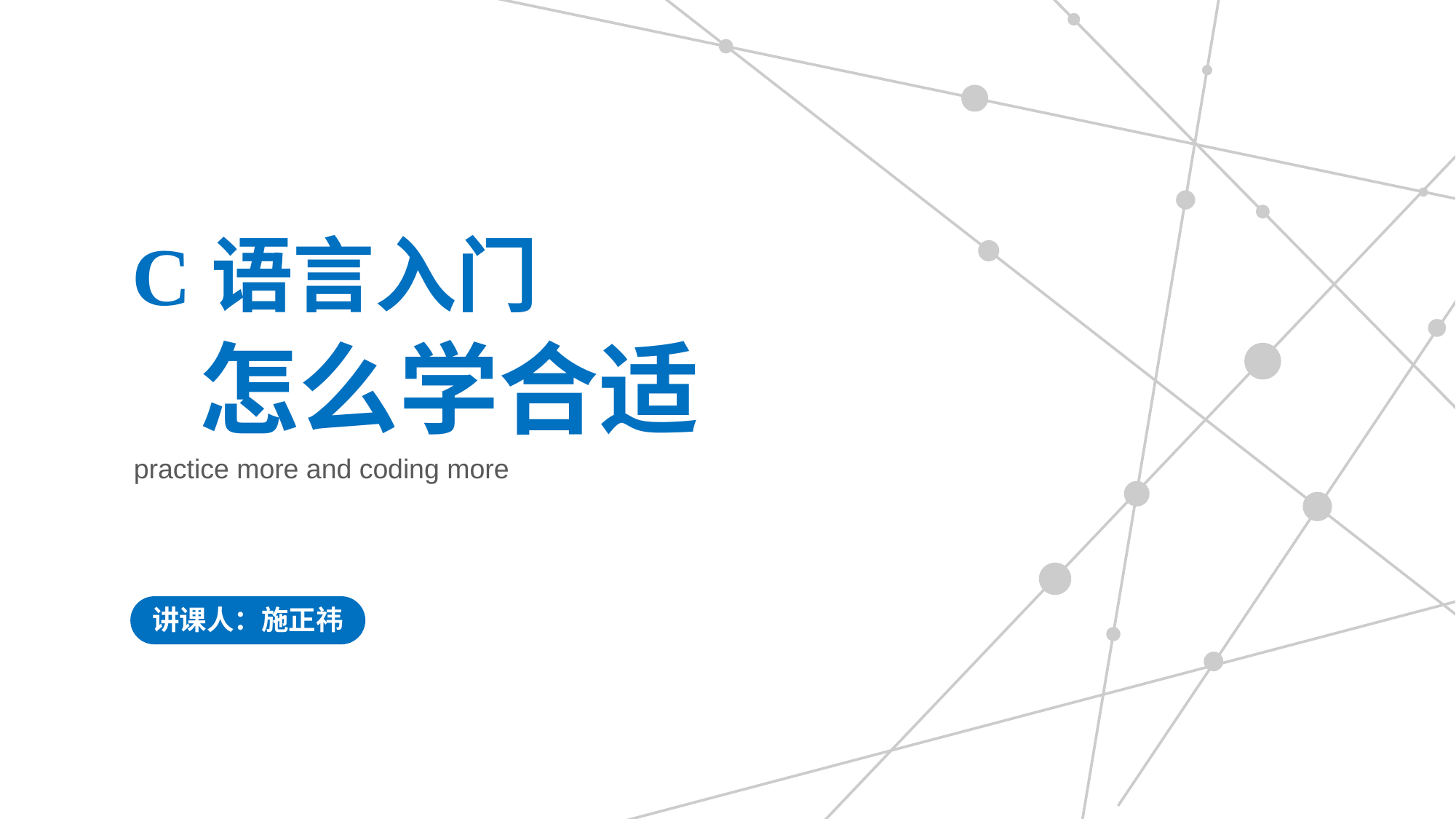

C语言入门
怎么学合适
practice more and coding more

讲课人：施正祎